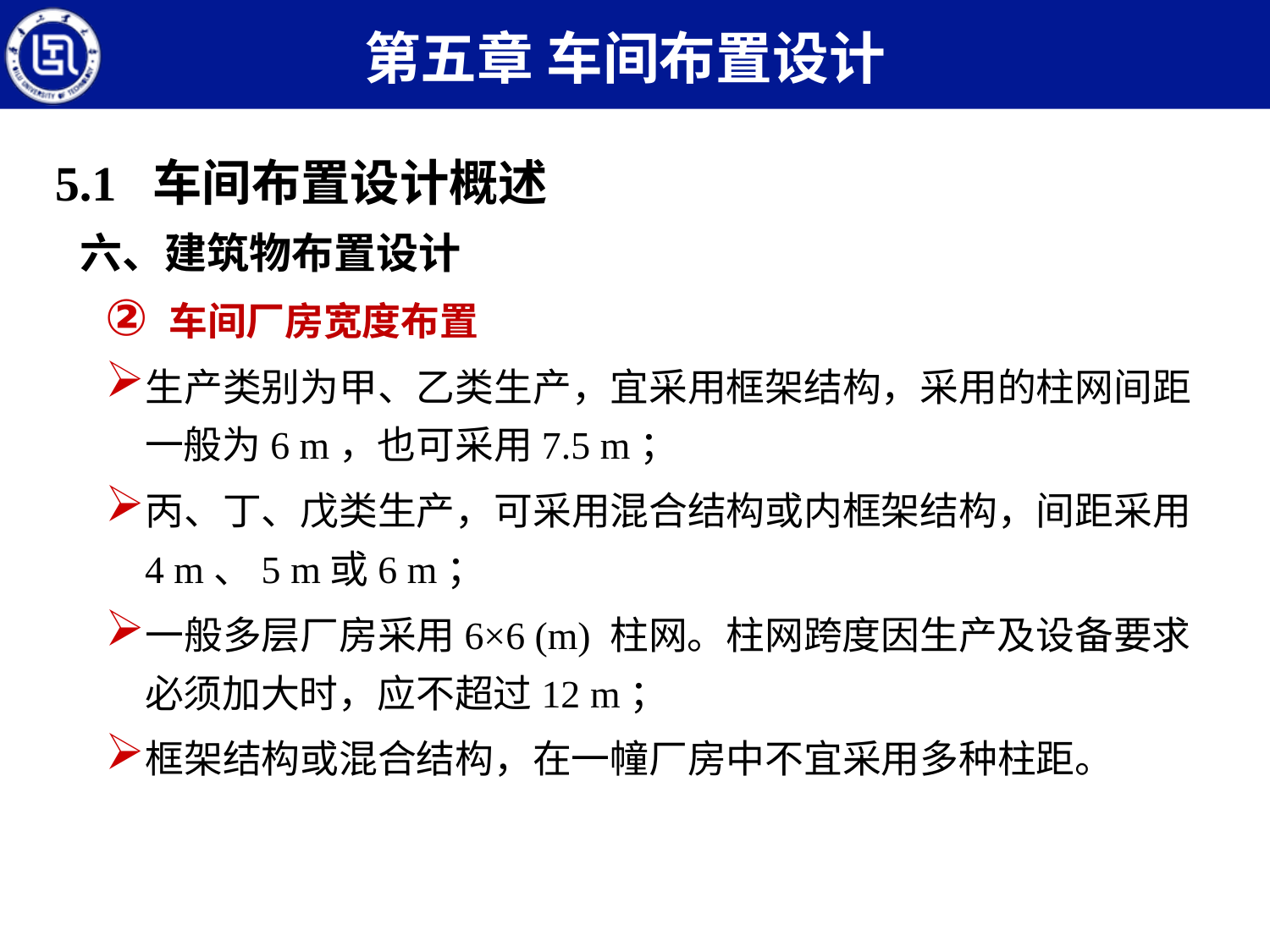

第五章 车间布置设计
5.1  车间布置设计概述
六、建筑物布置设计
车间厂房宽度布置
生产类别为甲、乙类生产，宜采用框架结构，采用的柱网间距一般为6 m，也可采用7.5 m；
丙、丁、戊类生产，可采用混合结构或内框架结构，间距采用4 m、5 m或6 m；
一般多层厂房采用6×6 (m) 柱网。柱网跨度因生产及设备要求必须加大时，应不超过12 m；
框架结构或混合结构，在一幢厂房中不宜采用多种柱距。